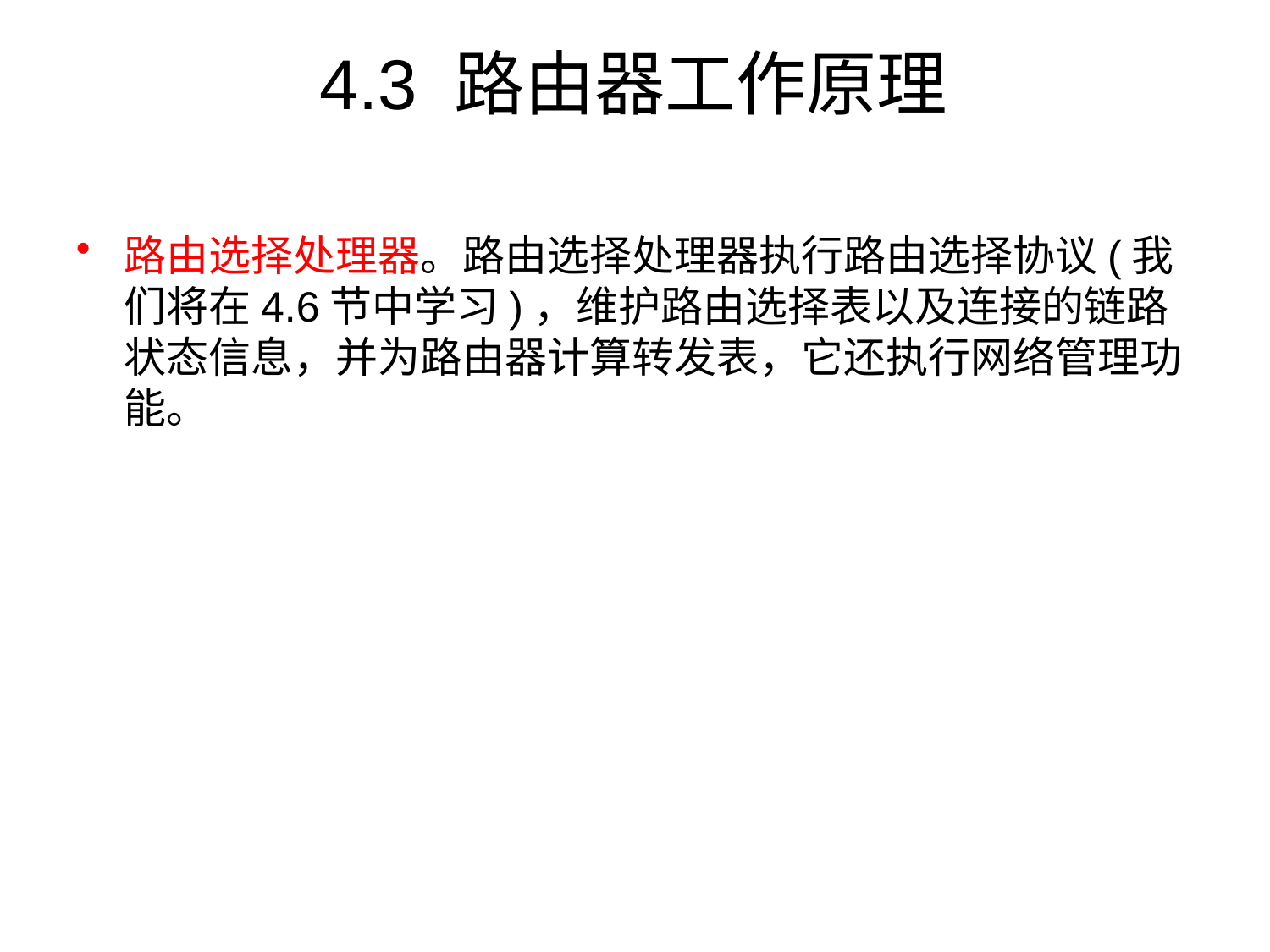

# 4.3 路由器工作原理
路由选择处理器。路由选择处理器执行路由选择协议(我们将在4.6节中学习)，维护路由选择表以及连接的链路状态信息，并为路由器计算转发表，它还执行网络管理功能。